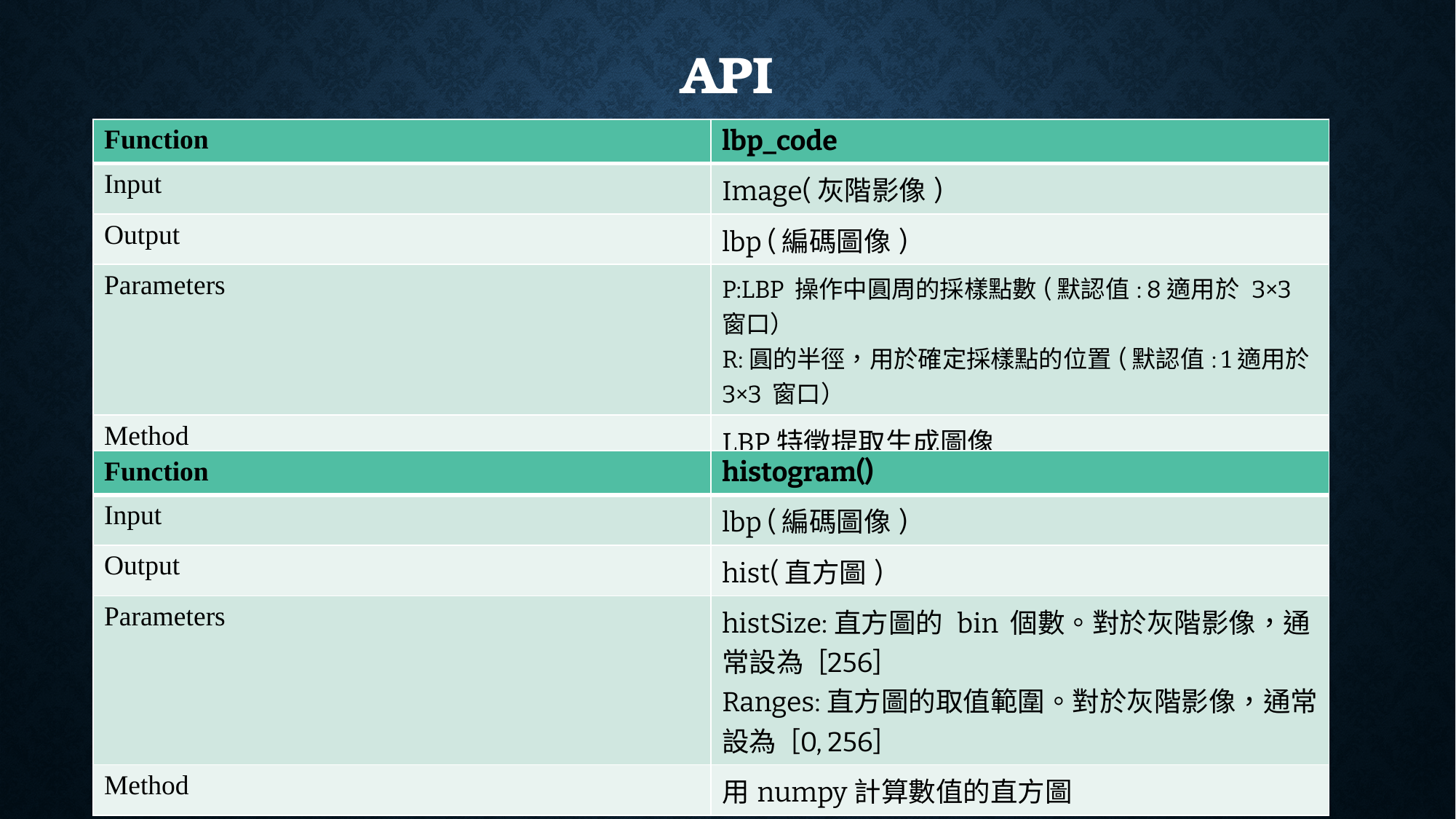

# API
| Function | lbp\_code |
| --- | --- |
| Input | Image(灰階影像) |
| Output | lbp (編碼圖像) |
| Parameters | P:LBP 操作中圓周的採樣點數(默認值: 8適用於 3×3 窗口） R:圓的半徑，用於確定採樣點的位置(默認值: 1適用於 3×3 窗口） |
| Method | LBP特徵提取生成圖像 |
| Function | histogram() |
| --- | --- |
| Input | lbp (編碼圖像) |
| Output | hist(直方圖) |
| Parameters | histSize:直方圖的 bin 個數。對於灰階影像，通常設為 [256] Ranges:直方圖的取值範圍。對於灰階影像，通常設為 [0, 256] |
| Method | 用numpy計算數值的直方圖 |